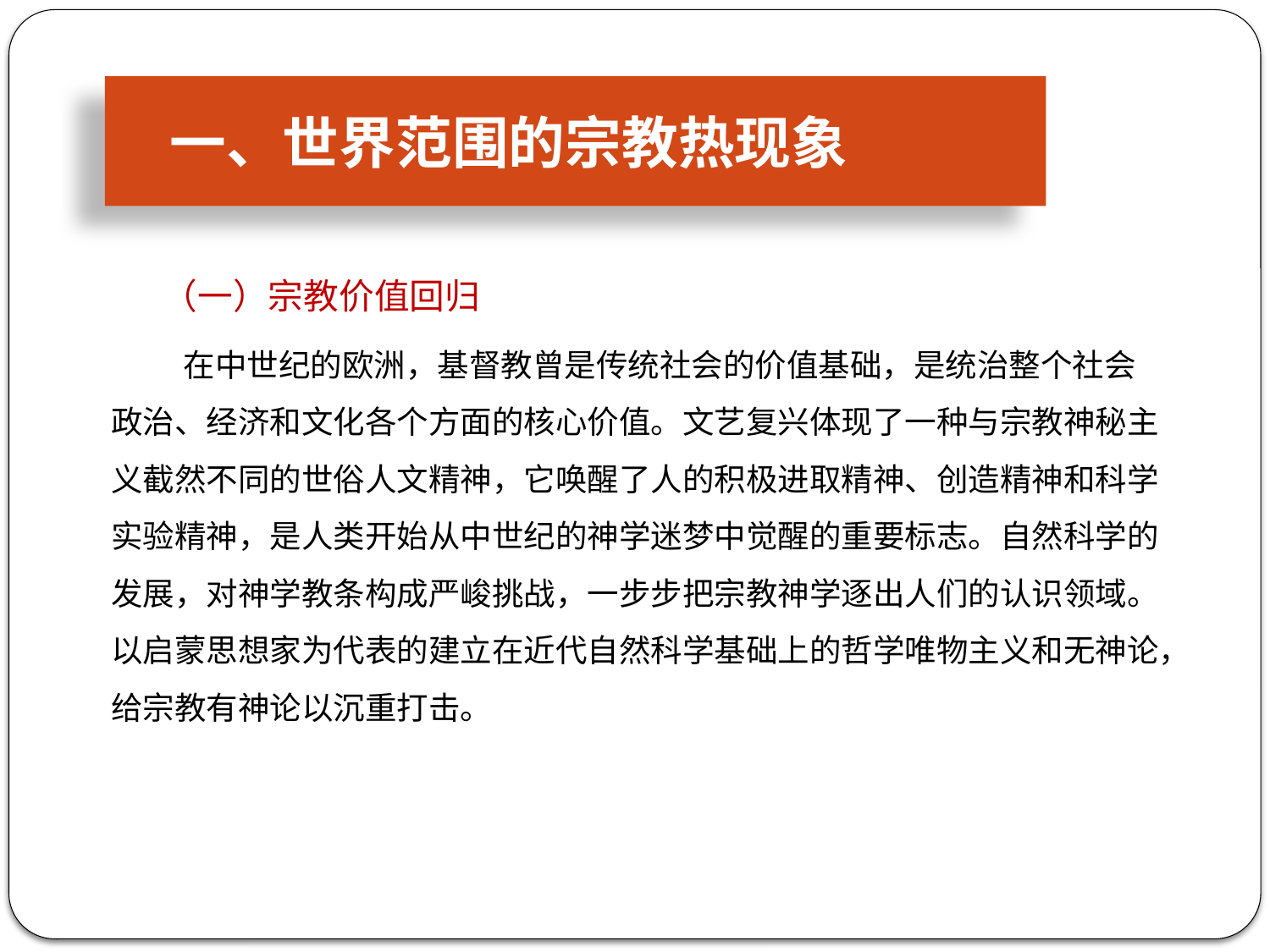

一、世界范围的宗教热现象
       （一）宗教价值回归
         在中世纪的欧洲，基督教曾是传统社会的价值基础，是统治整个社会政治、经济和文化各个方面的核心价值。文艺复兴体现了一种与宗教神秘主义截然不同的世俗人文精神，它唤醒了人的积极进取精神、创造精神和科学实验精神，是人类开始从中世纪的神学迷梦中觉醒的重要标志。自然科学的发展，对神学教条构成严峻挑战，一步步把宗教神学逐出人们的认识领域。以启蒙思想家为代表的建立在近代自然科学基础上的哲学唯物主义和无神论，给宗教有神论以沉重打击。